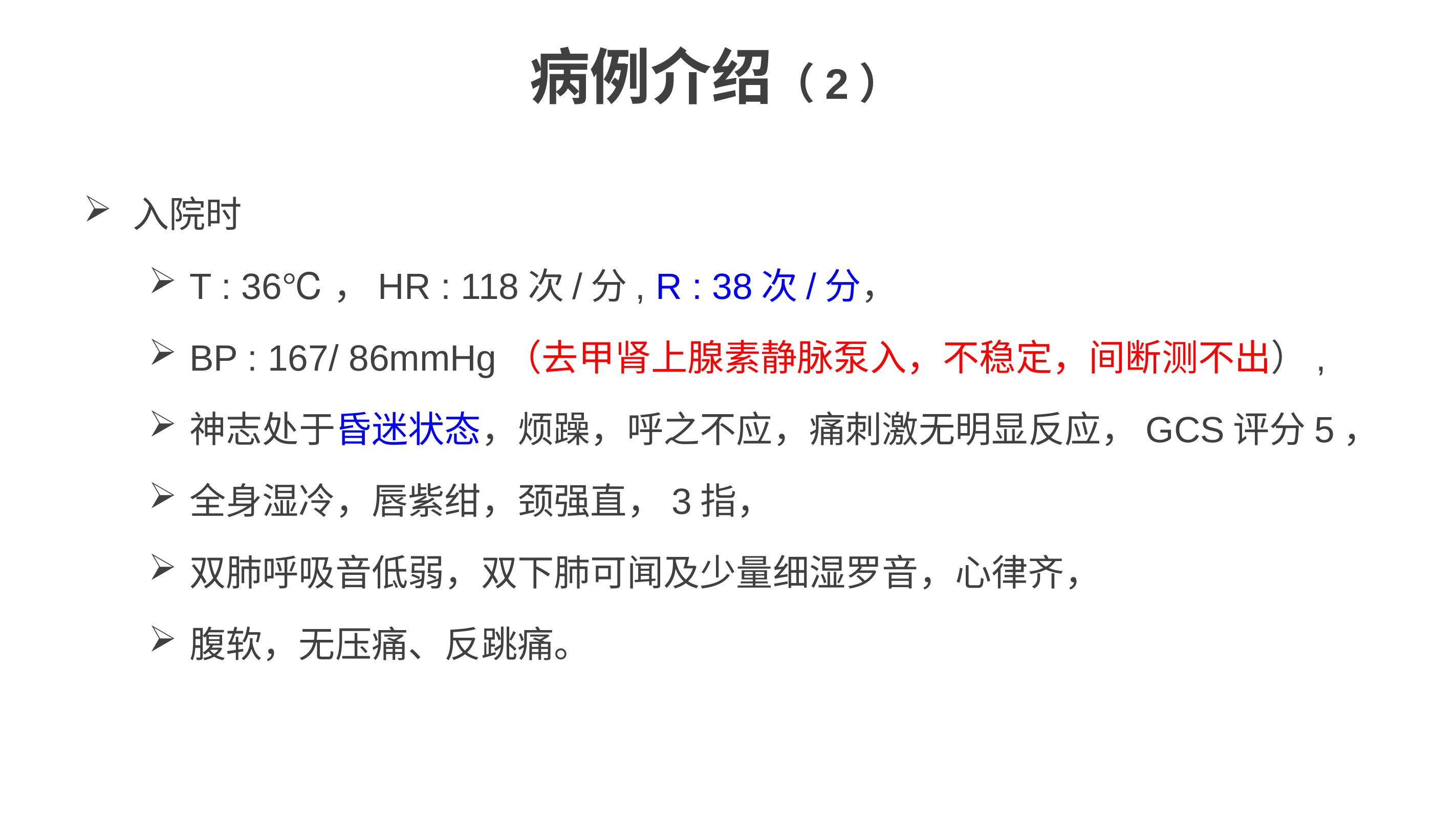

# 病例介绍（2）
入院时
T : 36℃，HR : 118次/分, R : 38次/分，
BP : 167/ 86mmHg（去甲肾上腺素静脉泵入，不稳定，间断测不出）,
神志处于昏迷状态，烦躁，呼之不应，痛刺激无明显反应，GCS评分5，
全身湿冷，唇紫绀，颈强直，3指，
双肺呼吸音低弱，双下肺可闻及少量细湿罗音，心律齐，
腹软，无压痛、反跳痛。